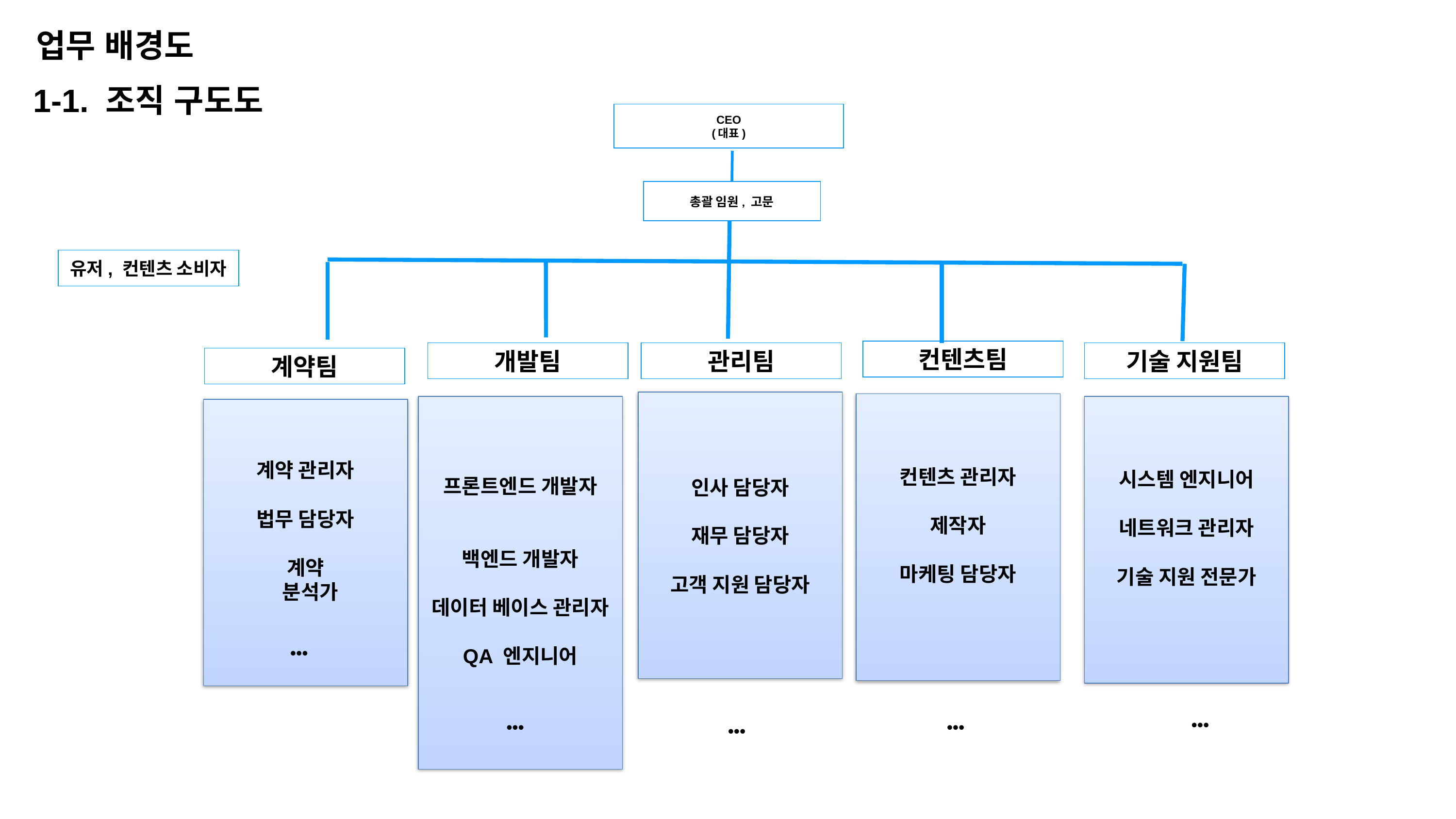

업무 배경도
1-1. 조직 구도도
CEO
(대표)
총괄 임원, 고문
유저, 컨텐츠 소비자

컨텐츠팀

개발팀

관리팀

기술 지원팀

계약팀

인사 담당자

재무 담당자

고객 지원 담당자
컨텐츠 관리자

제작자

마케팅 담당자

프론트엔드 개발자

백엔드 개발자

데이터 베이스 관리자

QA 엔지니어

시스템 엔지니어

네트워크 관리자

기술 지원 전문가

계약 관리자

법무 담당자

계약
 분석가

•••
•••
•••
•••
•••
업무배경도